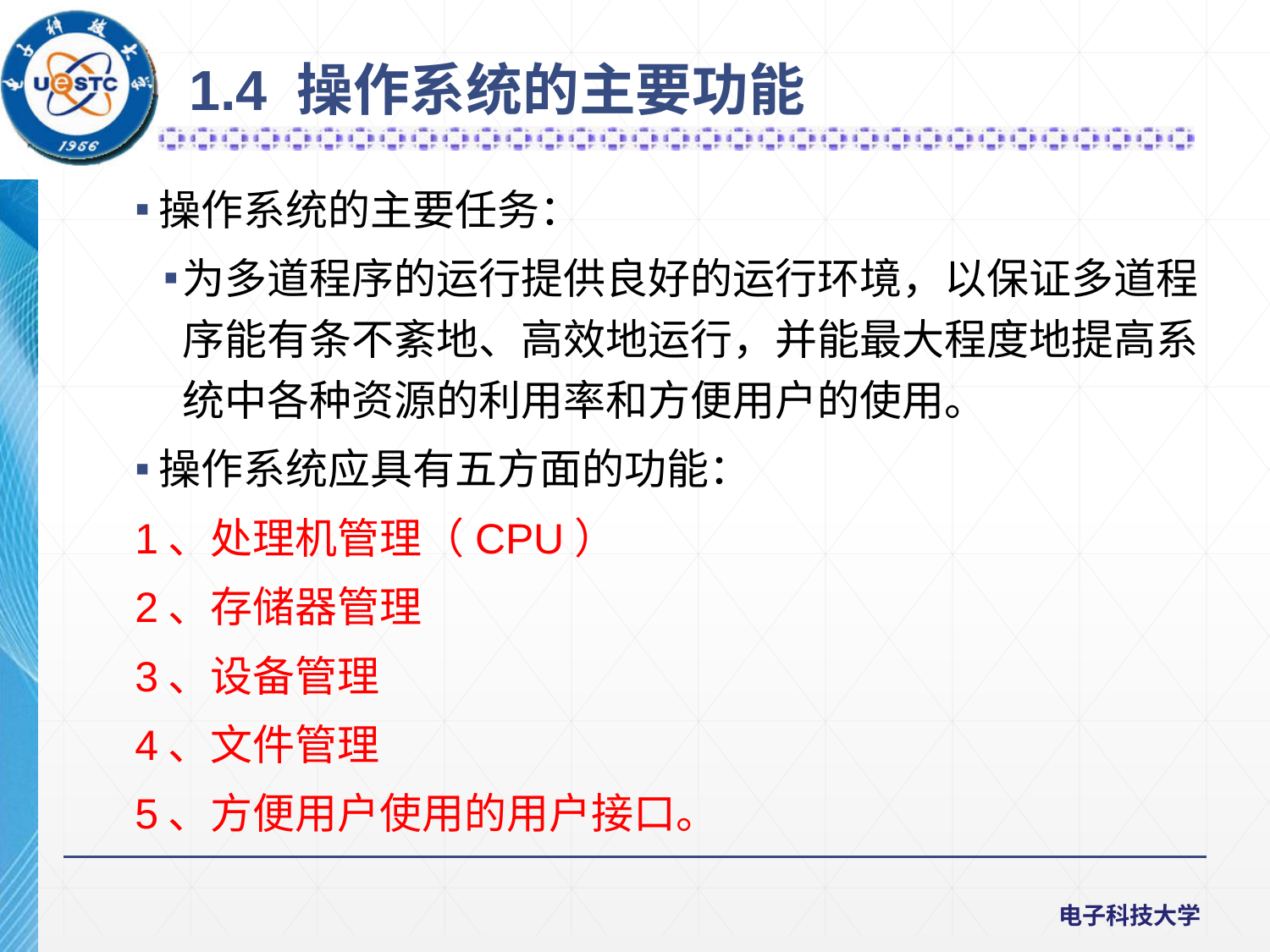

1.4 操作系统的主要功能
操作系统的主要任务：
为多道程序的运行提供良好的运行环境，以保证多道程序能有条不紊地、高效地运行，并能最大程度地提高系统中各种资源的利用率和方便用户的使用。
操作系统应具有五方面的功能：
1、处理机管理（CPU）
2、存储器管理
3、设备管理
4、文件管理
5、方便用户使用的用户接口。